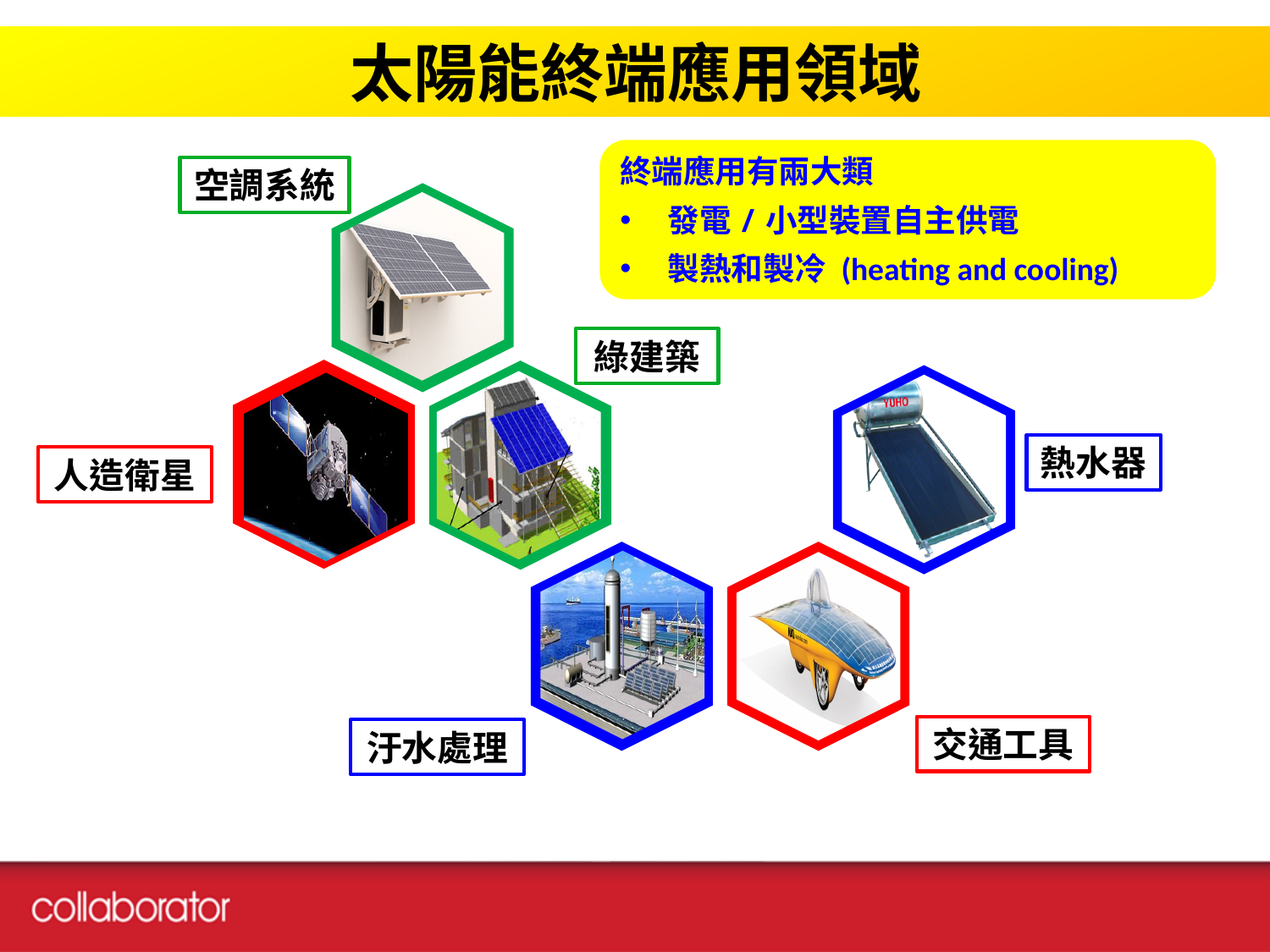

太陽能終端應用領域
終端應用有兩大類
發電/小型裝置自主供電
製熱和製冷 (heating and cooling)
空調系統

綠建築

熱水器
人造衛星

交通工具
汙水處理
19